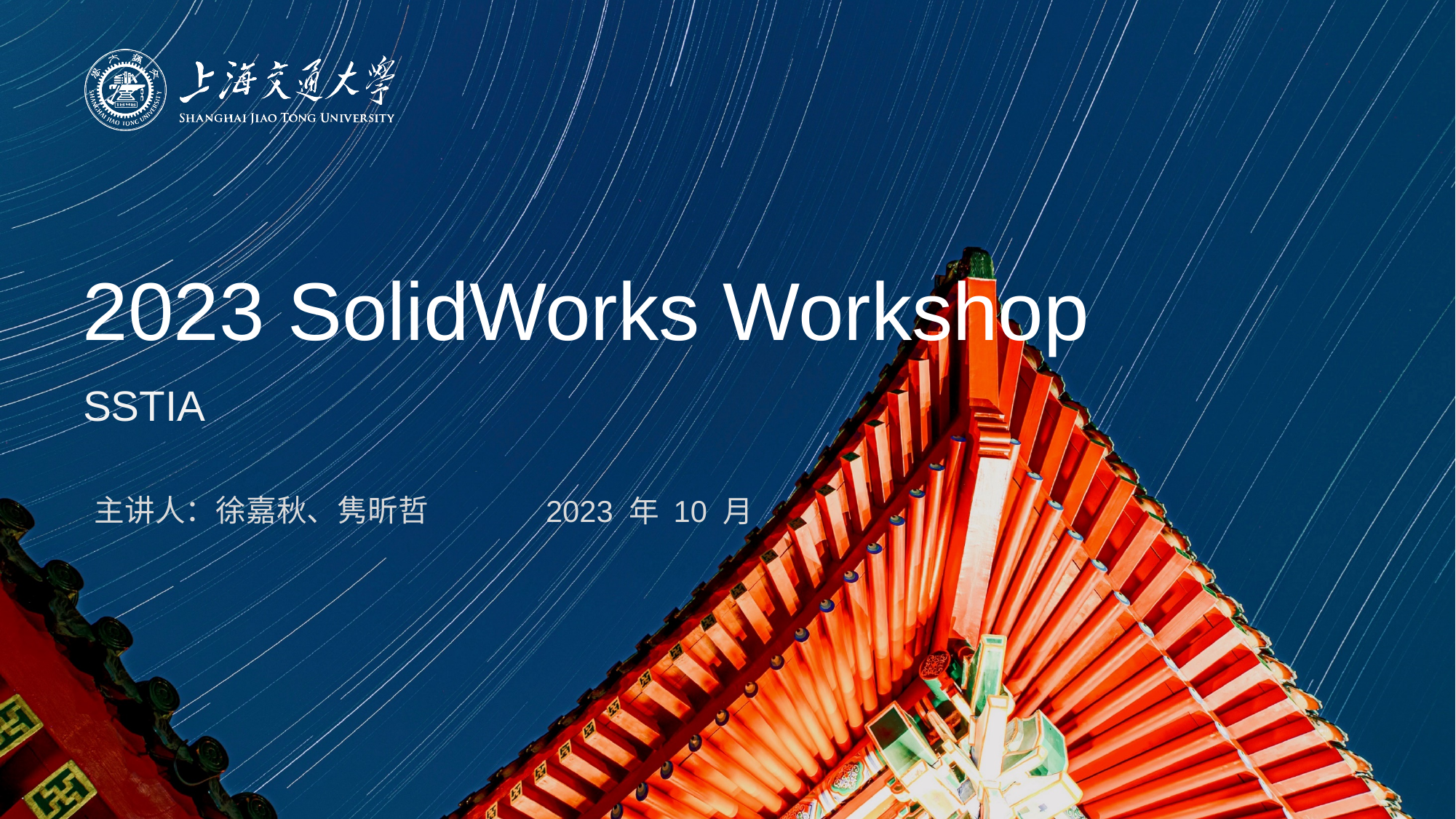

2023 SolidWorks Workshop
SSTIA
主讲人：徐嘉秋、隽昕哲
2023 年 10 月